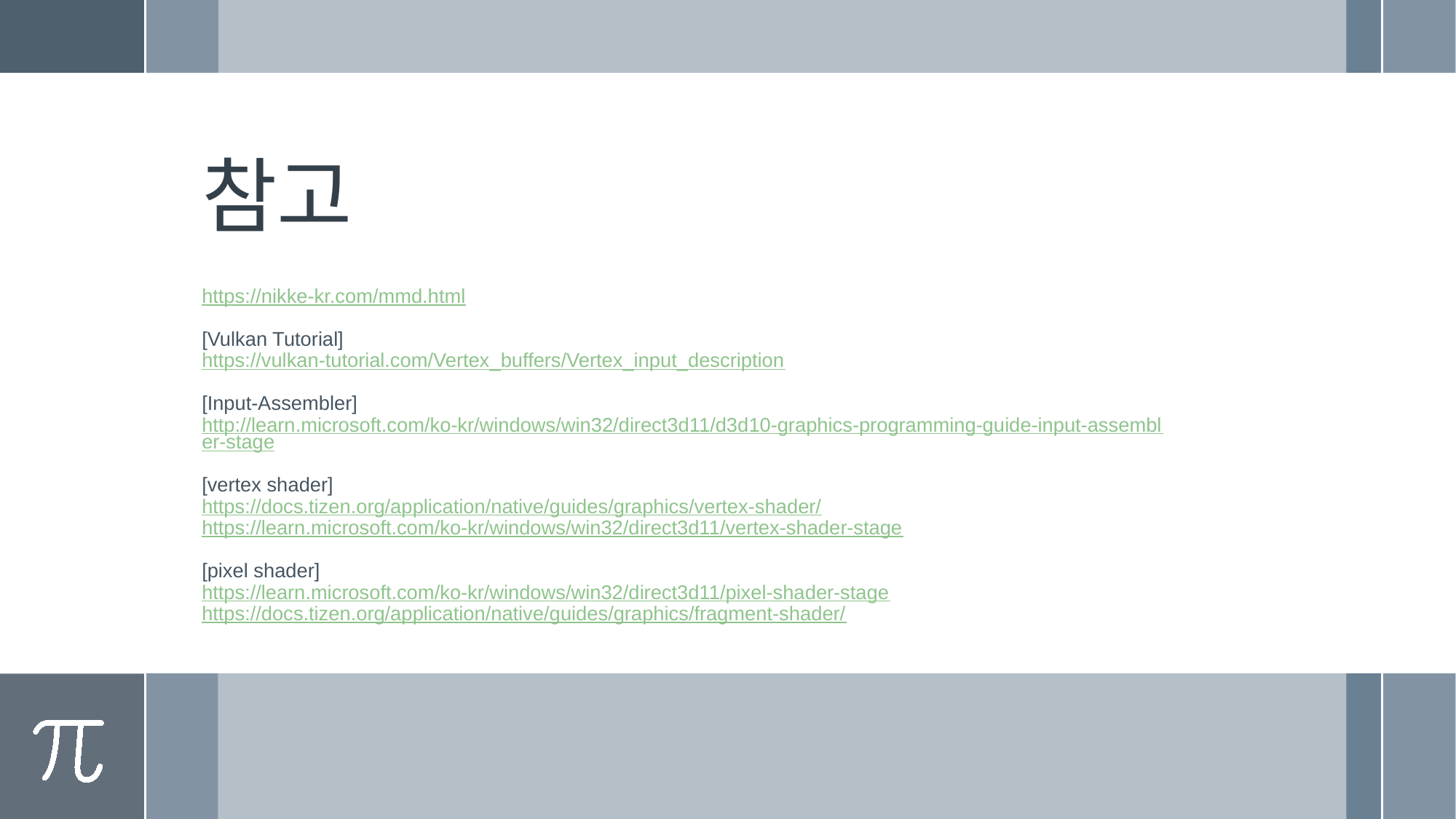

# 참고
https://nikke-kr.com/mmd.html

[Vulkan Tutorial]
https://vulkan-tutorial.com/Vertex_buffers/Vertex_input_description

[Input-Assembler]
http://learn.microsoft.com/ko-kr/windows/win32/direct3d11/d3d10-graphics-programming-guide-input-assembler-stage

[vertex shader]
https://docs.tizen.org/application/native/guides/graphics/vertex-shader/
https://learn.microsoft.com/ko-kr/windows/win32/direct3d11/vertex-shader-stage

[pixel shader]
https://learn.microsoft.com/ko-kr/windows/win32/direct3d11/pixel-shader-stage
https://docs.tizen.org/application/native/guides/graphics/fragment-shader/